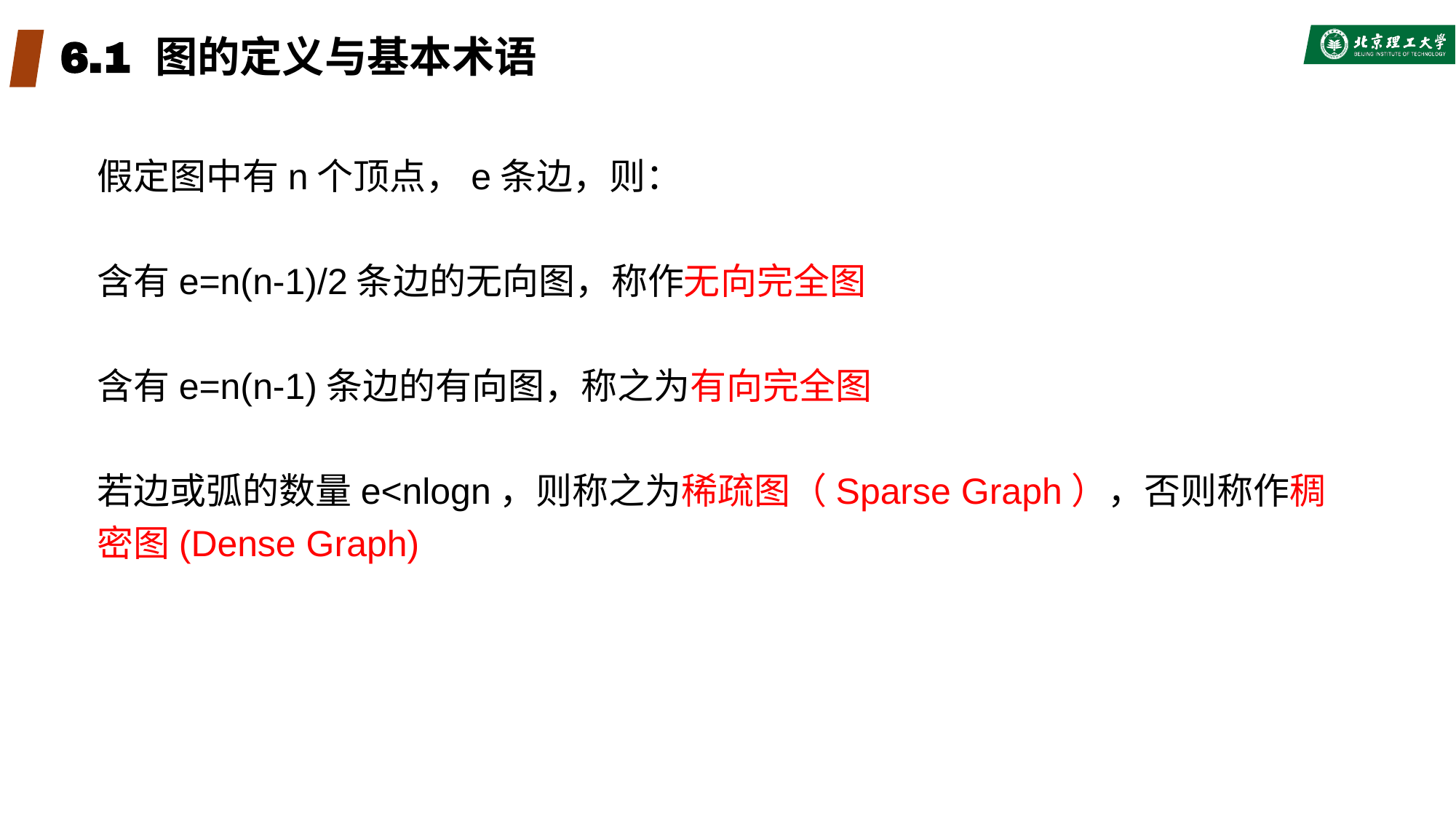

# 6.1 图的定义与基本术语
假定图中有n个顶点，e条边，则：

含有e=n(n-1)/2条边的无向图，称作无向完全图

含有e=n(n-1)条边的有向图，称之为有向完全图

若边或弧的数量e<nlogn，则称之为稀疏图（Sparse Graph），否则称作稠密图(Dense Graph)